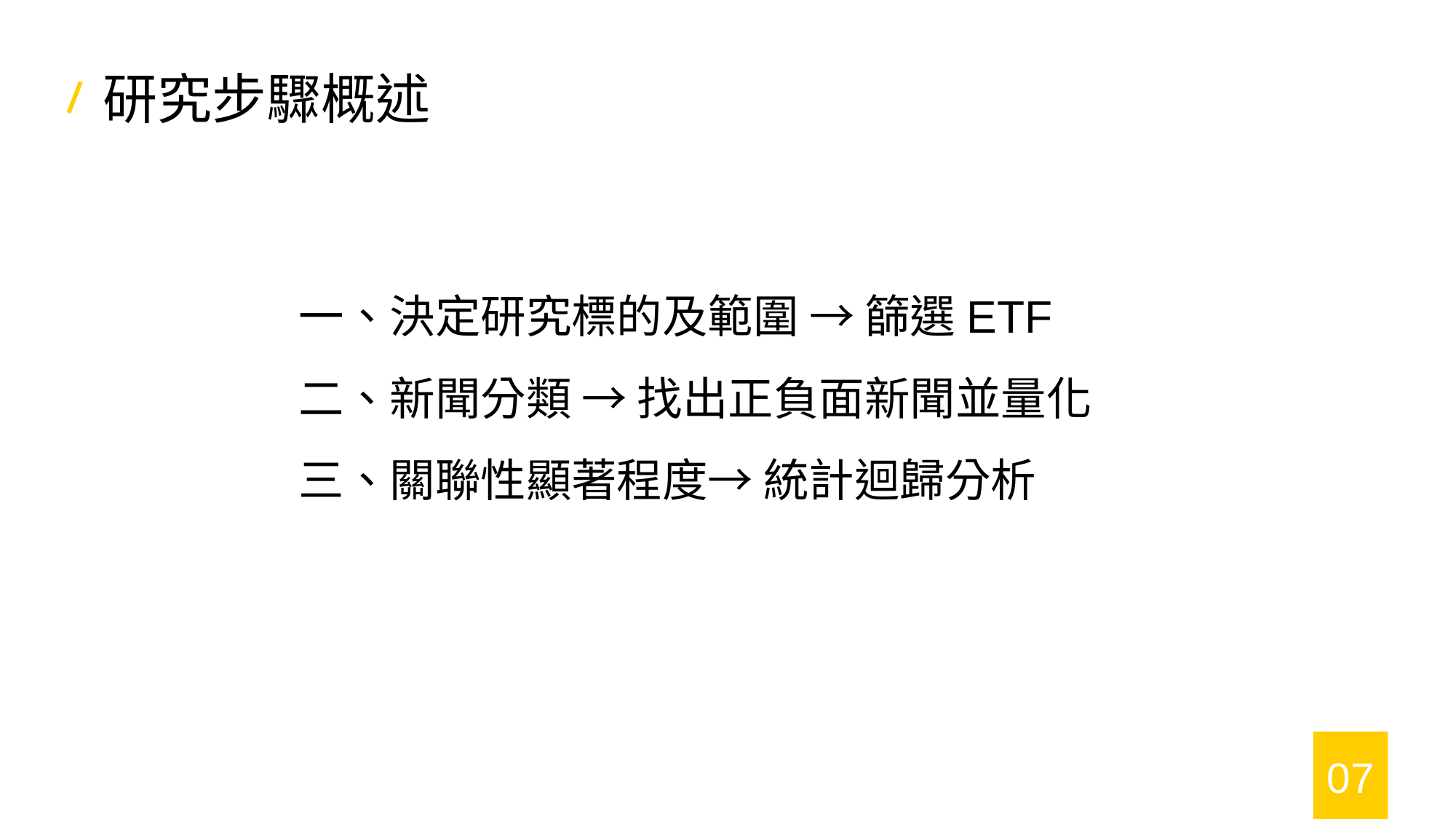

研究步驟概述

一、決定研究標的及範圍 → 篩選ETF
二、新聞分類 → 找出正負面新聞並量化
三、關聯性顯著程度→ 統計迴歸分析

07
7